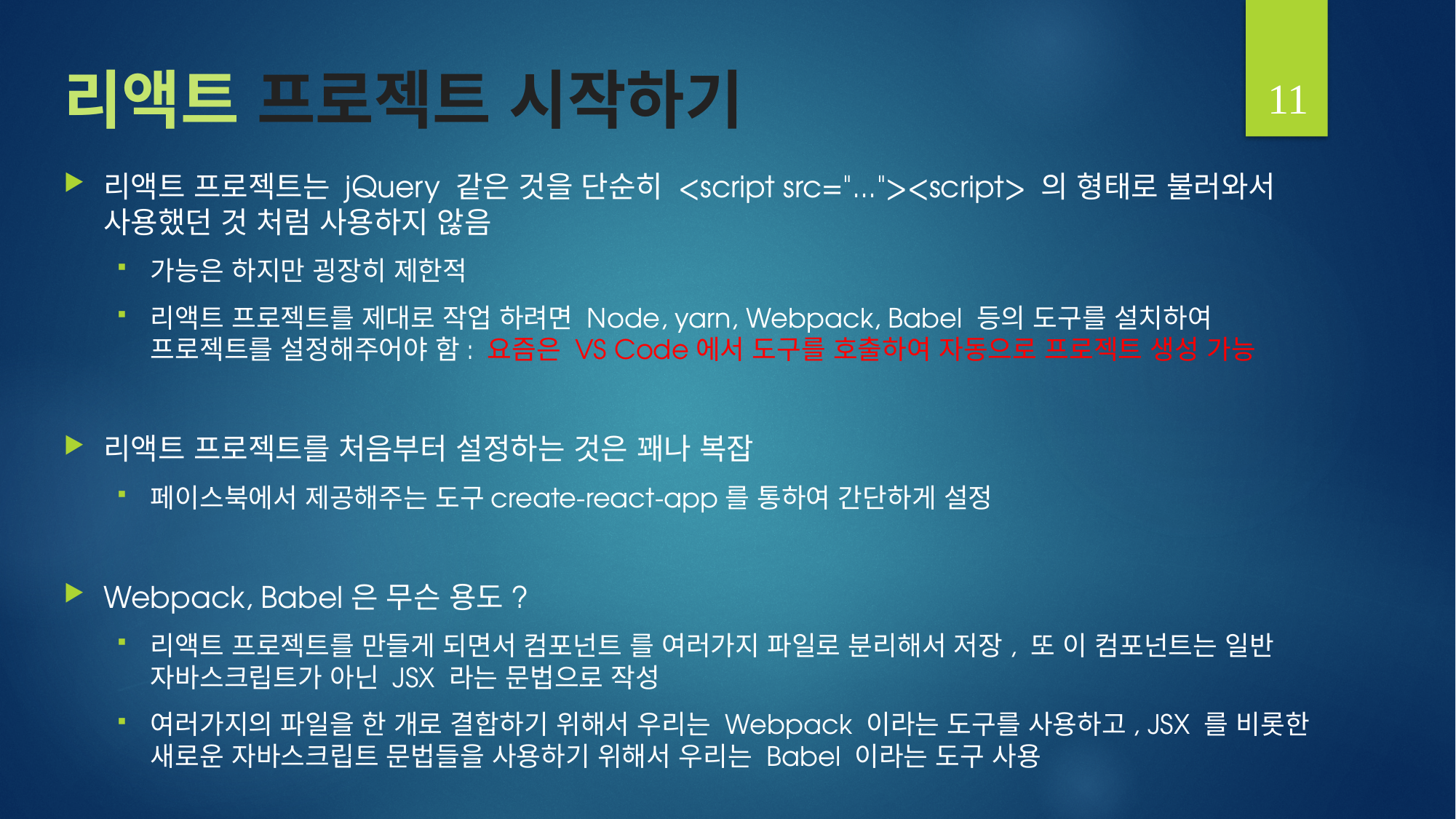

11
# 리액트 프로젝트 시작하기
리액트 프로젝트는 jQuery 같은 것을 단순히 <script src="..."><script> 의 형태로 불러와서 사용했던 것 처럼 사용하지 않음
가능은 하지만 굉장히 제한적
리액트 프로젝트를 제대로 작업 하려면 Node, yarn, Webpack, Babel 등의 도구를 설치하여 프로젝트를 설정해주어야 함: 요즘은 VS Code에서 도구를 호출하여 자동으로 프로젝트 생성 가능

리액트 프로젝트를 처음부터 설정하는 것은 꽤나 복잡
페이스북에서 제공해주는 도구create-react-app를 통하여 간단하게 설정

Webpack, Babel은 무슨 용도?
리액트 프로젝트를 만들게 되면서 컴포넌트 를 여러가지 파일로 분리해서 저장, 또 이 컴포넌트는 일반 자바스크립트가 아닌 JSX 라는 문법으로 작성
여러가지의 파일을 한 개로 결합하기 위해서 우리는 Webpack 이라는 도구를 사용하고, JSX 를 비롯한 새로운 자바스크립트 문법들을 사용하기 위해서 우리는 Babel 이라는 도구 사용